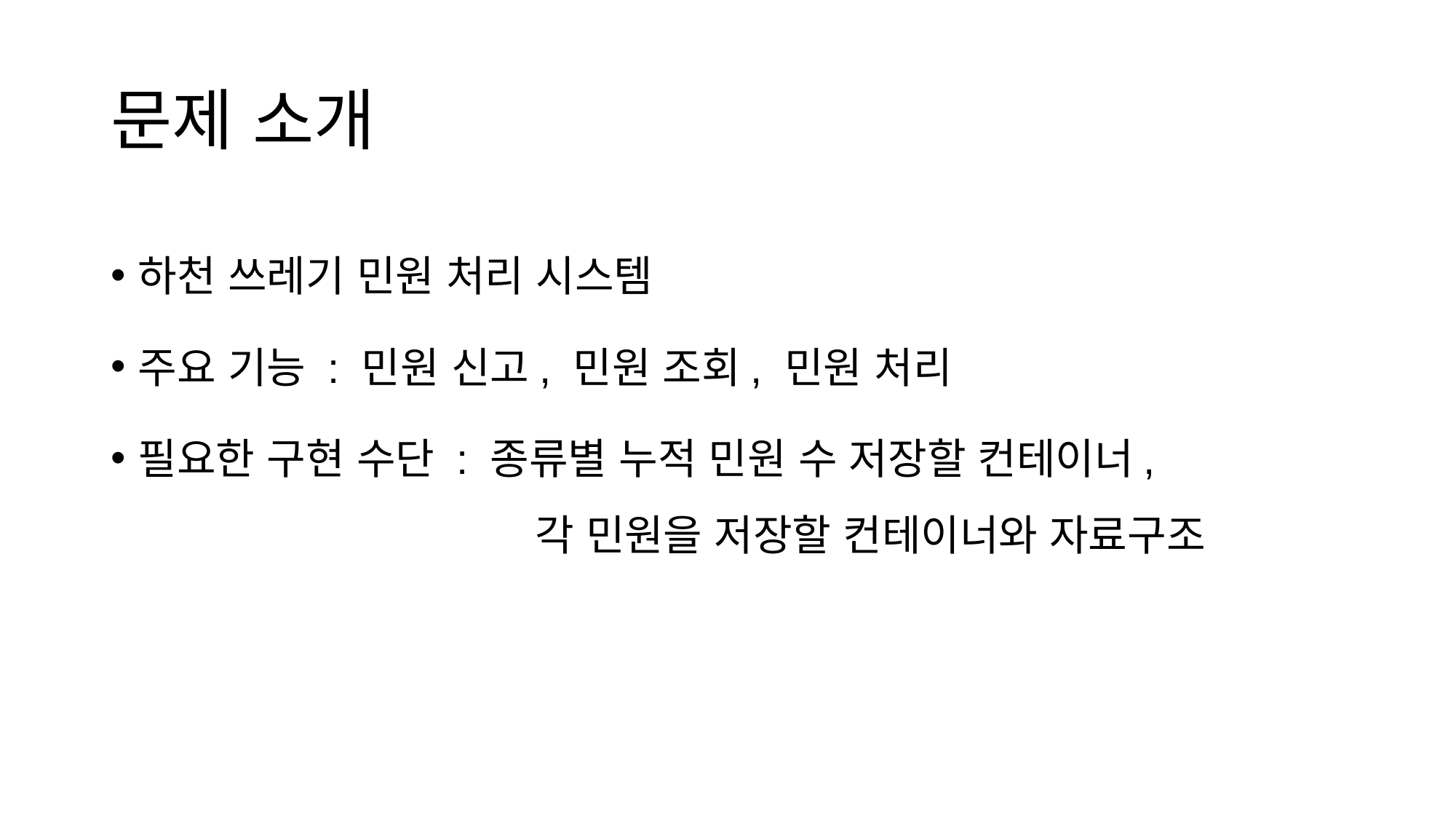

# 문제 소개
하천 쓰레기 민원 처리 시스템
주요 기능 : 민원 신고, 민원 조회, 민원 처리
필요한 구현 수단 : 종류별 누적 민원 수 저장할 컨테이너,
			     각 민원을 저장할 컨테이너와 자료구조